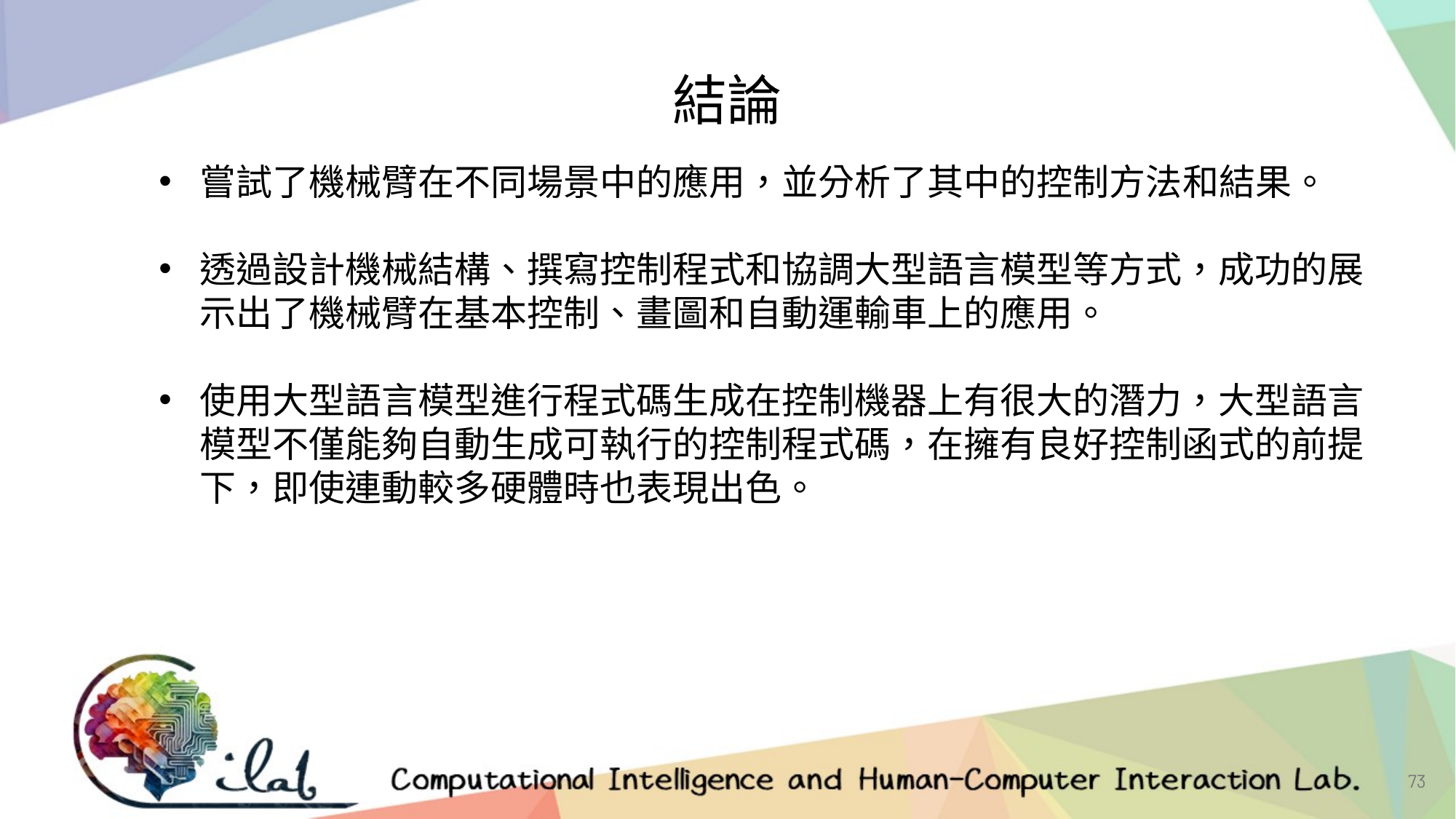

結論
嘗試了機械臂在不同場景中的應用，並分析了其中的控制方法和結果。

透過設計機械結構、撰寫控制程式和協調大型語言模型等方式，成功的展示出了機械臂在基本控制、畫圖和自動運輸車上的應用。

使用大型語言模型進行程式碼生成在控制機器上有很大的潛力，大型語言模型不僅能夠自動生成可執行的控制程式碼，在擁有良好控制函式的前提下，即使連動較多硬體時也表現出色。
73